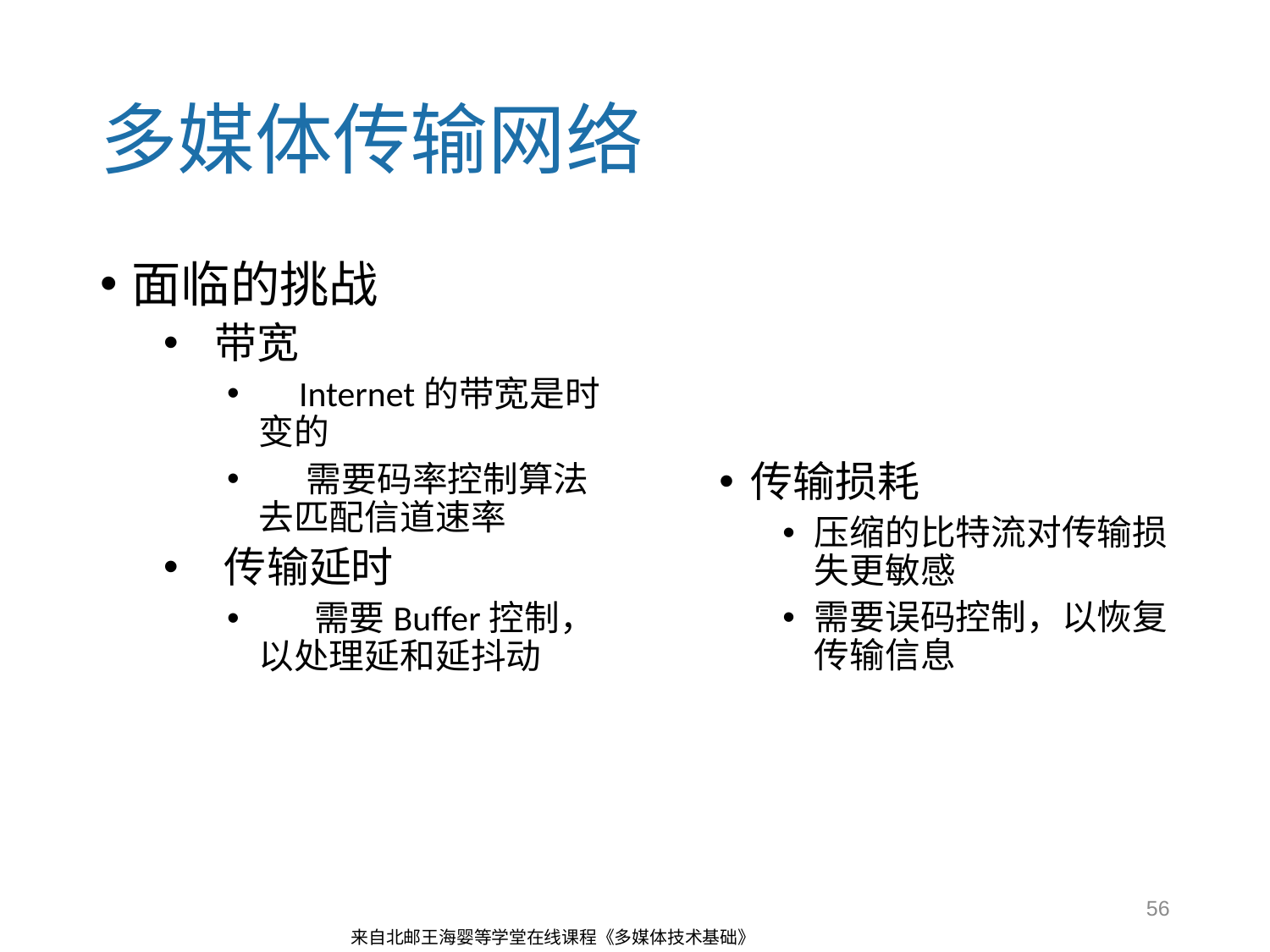

# 多媒体传输网络
面临的挑战
 带宽
     Internet的带宽是时变的
     需要码率控制算法去匹配信道速率
  传输延时
      需要Buffer控制，以处理延和延抖动

传输损耗
压缩的比特流对传输损失更敏感
需要误码控制，以恢复传输信息
56
来自北邮王海婴等学堂在线课程《多媒体技术基础》